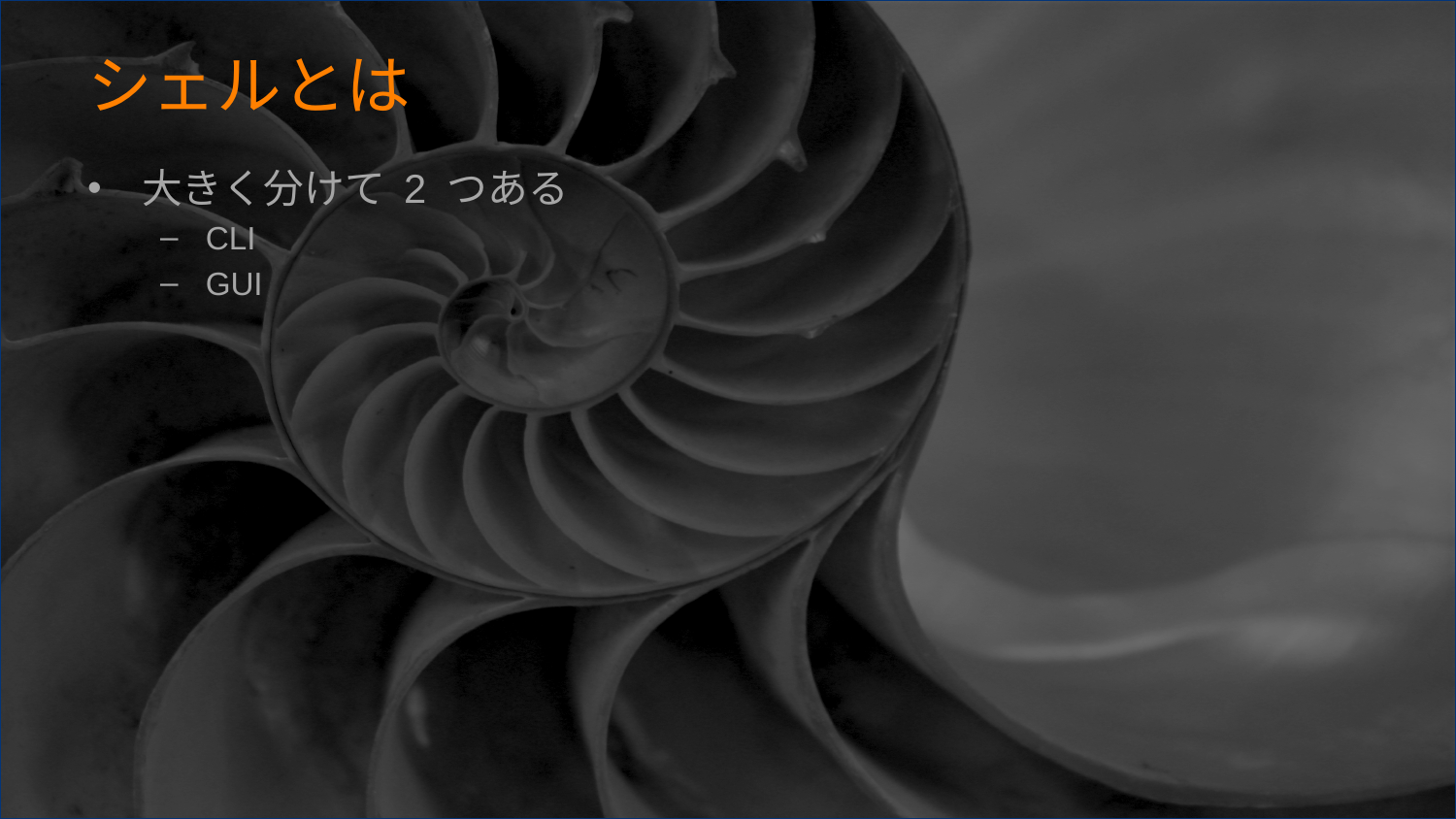

# シェルとは
大きく分けて 2 つある
CLI
GUI